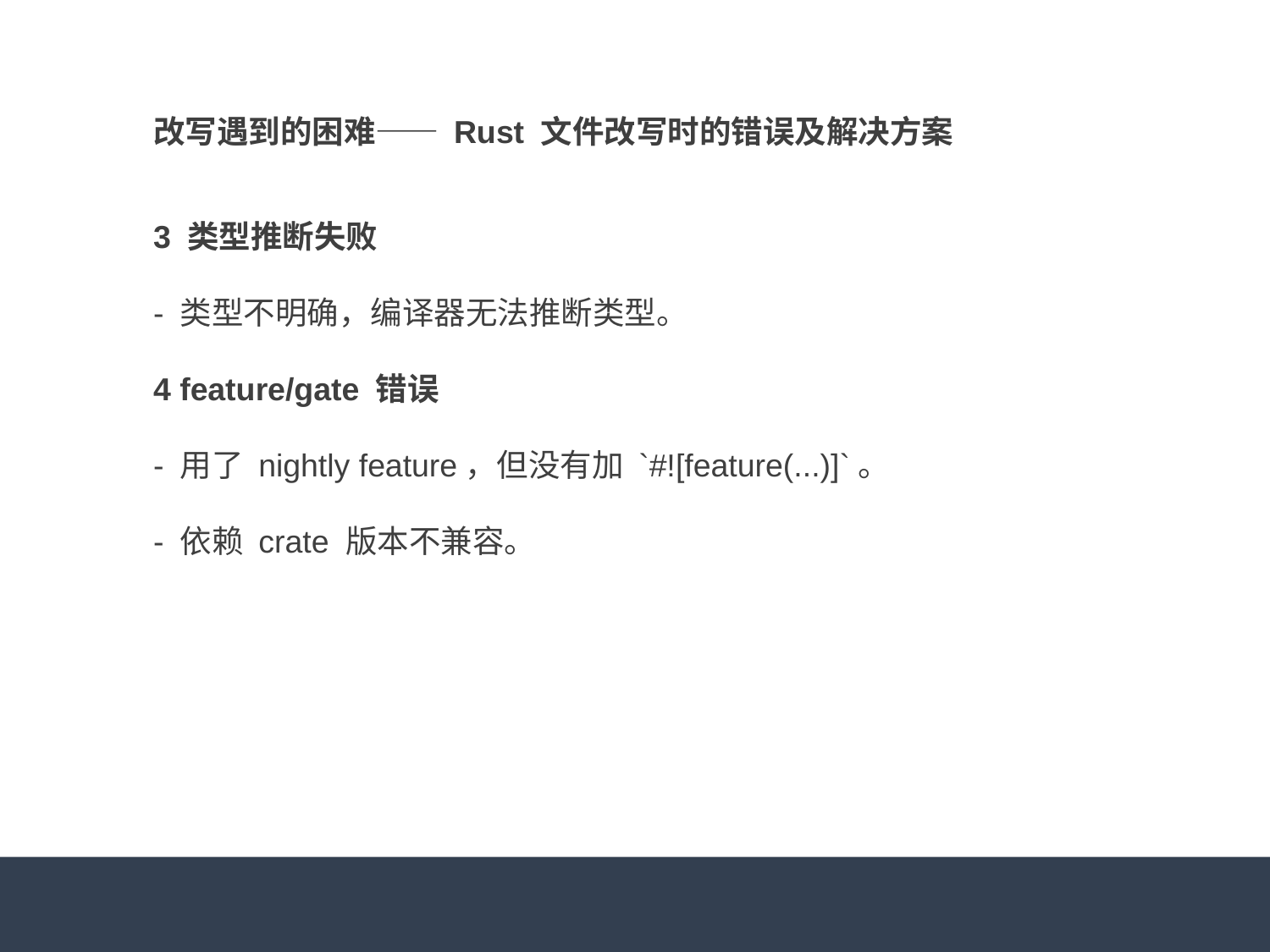

改写遇到的困难—— Rust 文件改写时的错误及解决方案
3 类型推断失败
- 类型不明确，编译器无法推断类型。

4 feature/gate 错误
- 用了 nightly feature，但没有加 `#![feature(...)]`。
- 依赖 crate 版本不兼容。

#